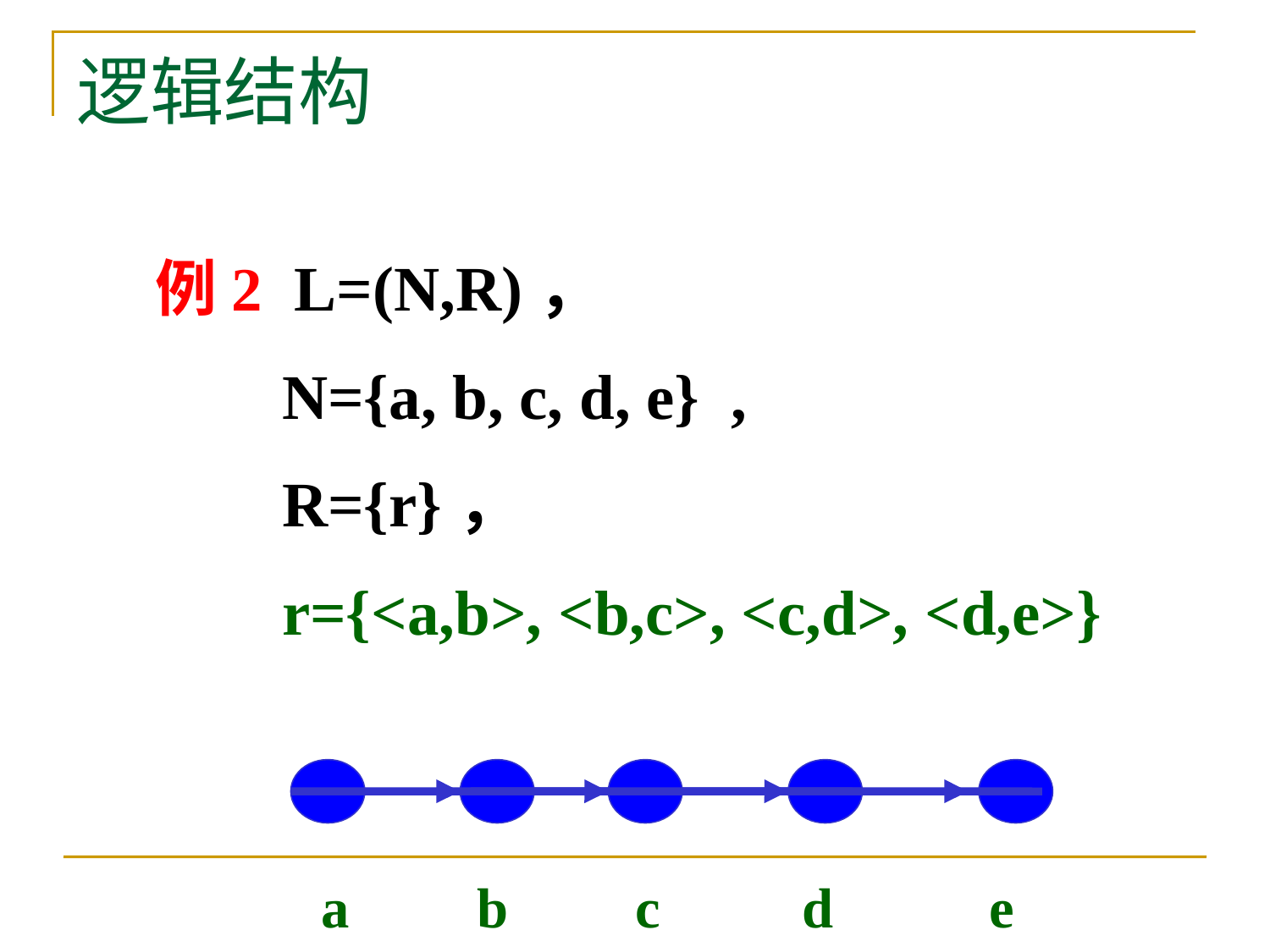

# 逻辑结构
例2  L=(N,R)，
        N={a, b, c, d, e}  ,
        R={r}，
        r={<a,b>, <b,c>, <c,d>, <d,e>}

     a         b         c          d           e